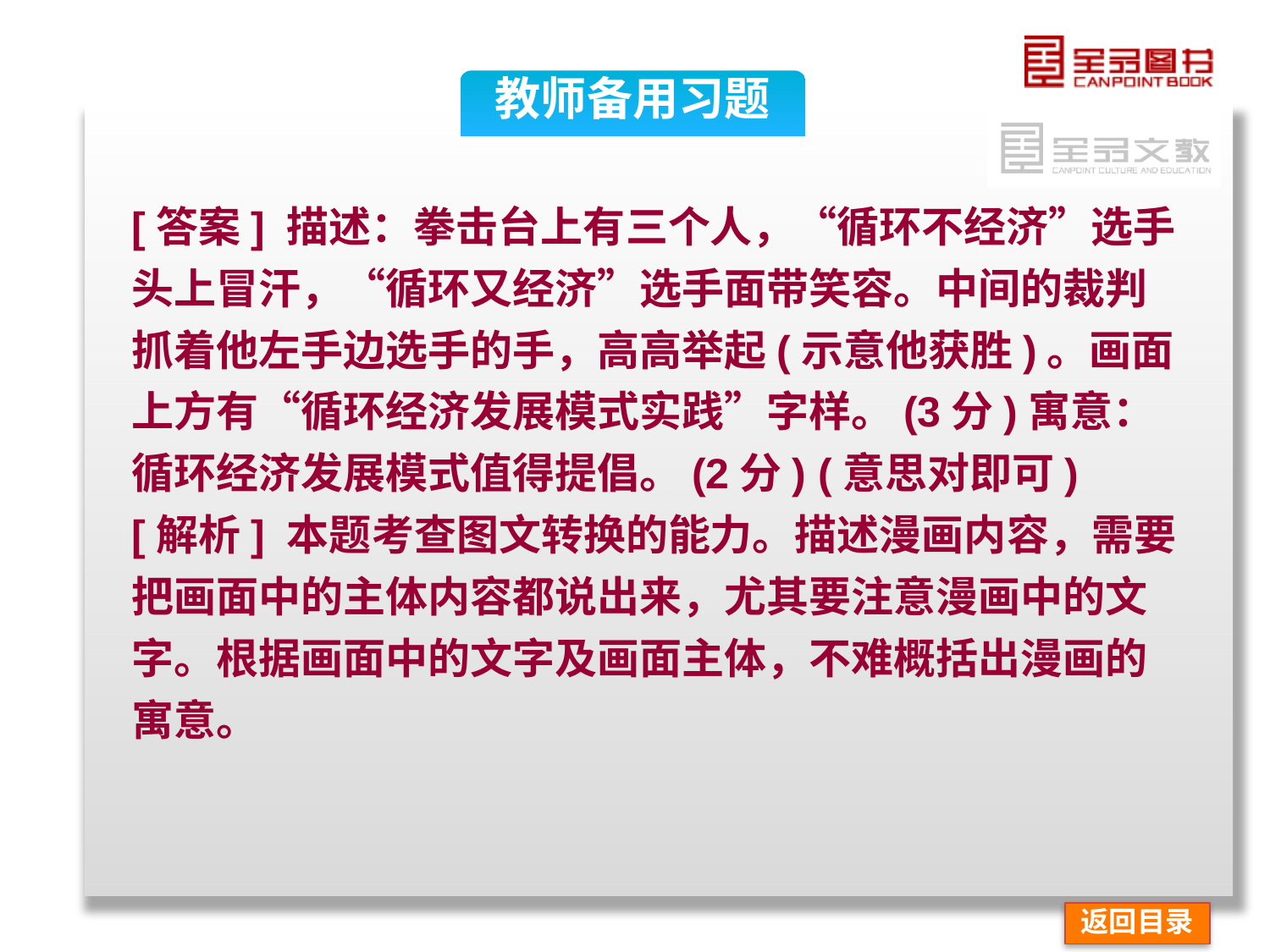

教师备用习题
[答案] 描述：拳击台上有三个人，“循环不经济”选手头上冒汗，“循环又经济”选手面带笑容。中间的裁判抓着他左手边选手的手，高高举起(示意他获胜)。画面上方有“循环经济发展模式实践”字样。(3分)寓意：循环经济发展模式值得提倡。(2分) (意思对即可)
[解析] 本题考查图文转换的能力。描述漫画内容，需要把画面中的主体内容都说出来，尤其要注意漫画中的文字。根据画面中的文字及画面主体，不难概括出漫画的寓意。

返回目录